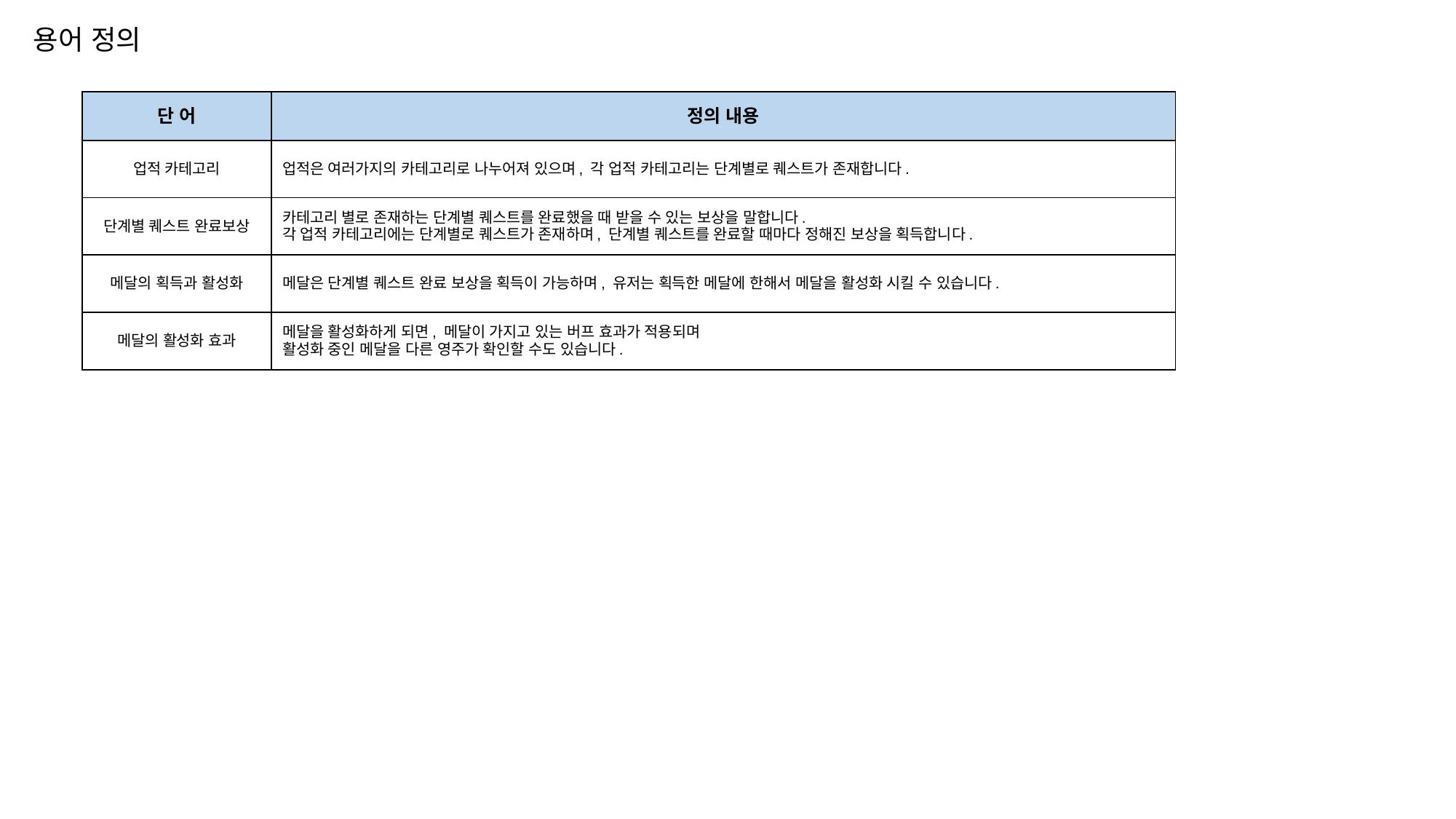

용어 정의
| 단 어 | 정의 내용 |
| --- | --- |
| 업적 카테고리 | 업적은 여러가지의 카테고리로 나누어져 있으며, 각 업적 카테고리는 단계별로 퀘스트가 존재합니다. |
| 단계별 퀘스트 완료보상 | 카테고리 별로 존재하는 단계별 퀘스트를 완료했을 때 받을 수 있는 보상을 말합니다. 각 업적 카테고리에는 단계별로 퀘스트가 존재하며, 단계별 퀘스트를 완료할 때마다 정해진 보상을 획득합니다. |
| 메달의 획득과 활성화 | 메달은 단계별 퀘스트 완료 보상을 획득이 가능하며, 유저는 획득한 메달에 한해서 메달을 활성화 시킬 수 있습니다. |
| 메달의 활성화 효과 | 메달을 활성화하게 되면, 메달이 가지고 있는 버프 효과가 적용되며 활성화 중인 메달을 다른 영주가 확인할 수도 있습니다. |